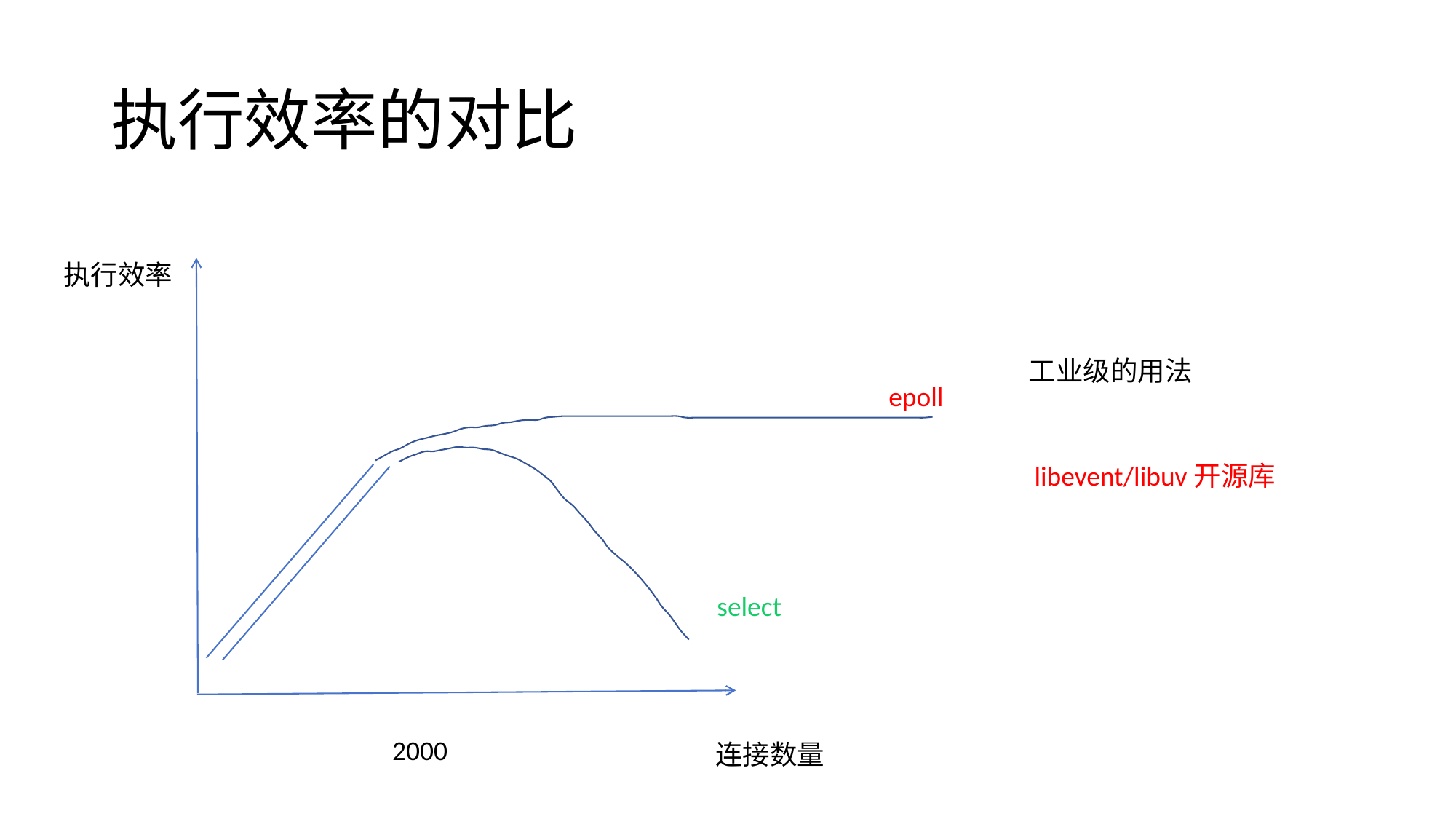

# 执行效率的对比
执行效率
工业级的用法
epoll

libevent/libuv开源库
select
2000
连接数量